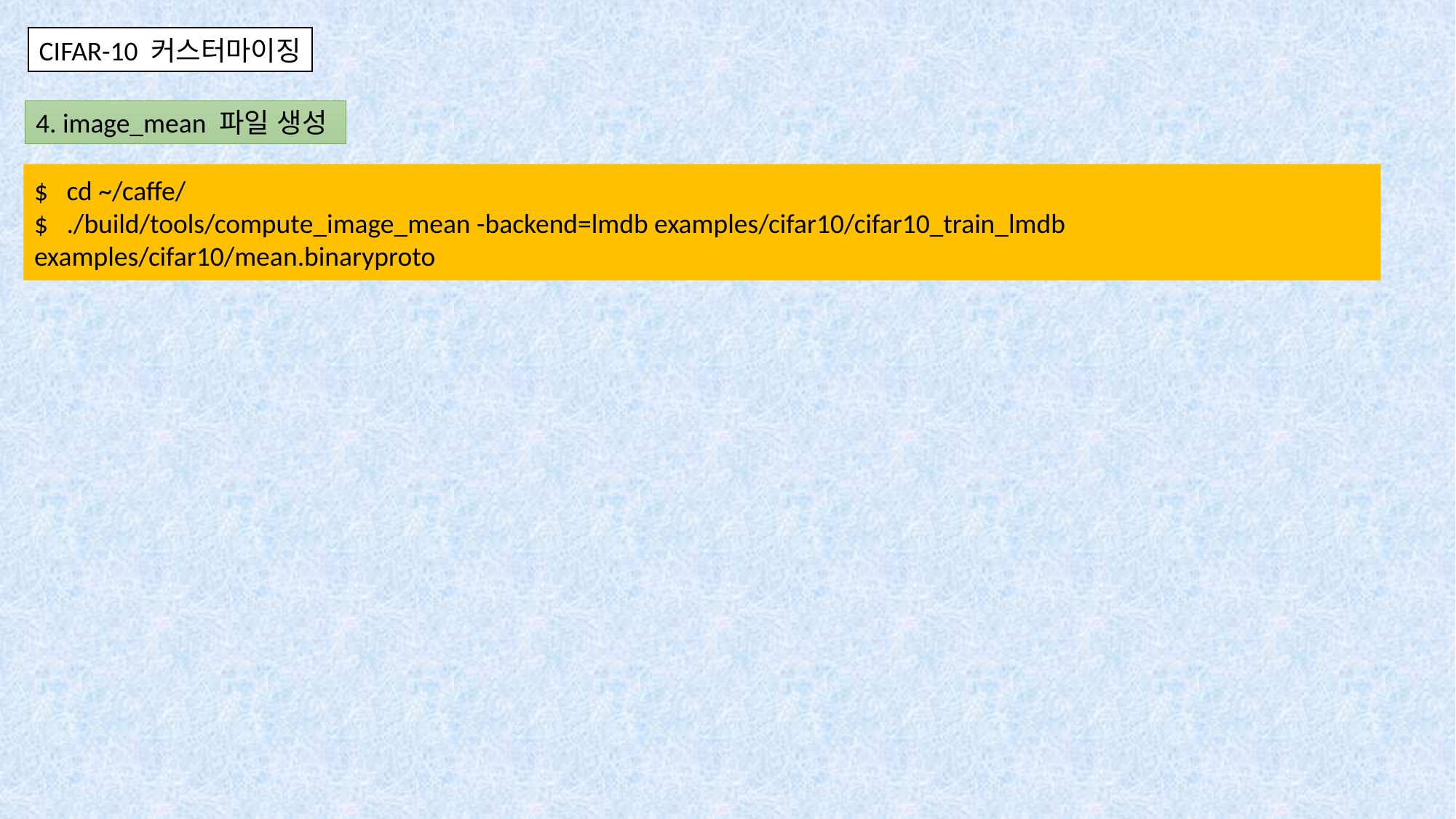

CIFAR-10 커스터마이징
4. image_mean 파일 생성
$   cd ~/caffe/
$   ./build/tools/compute_image_mean -backend=lmdb examples/cifar10/cifar10_train_lmdb examples/cifar10/mean.binaryproto